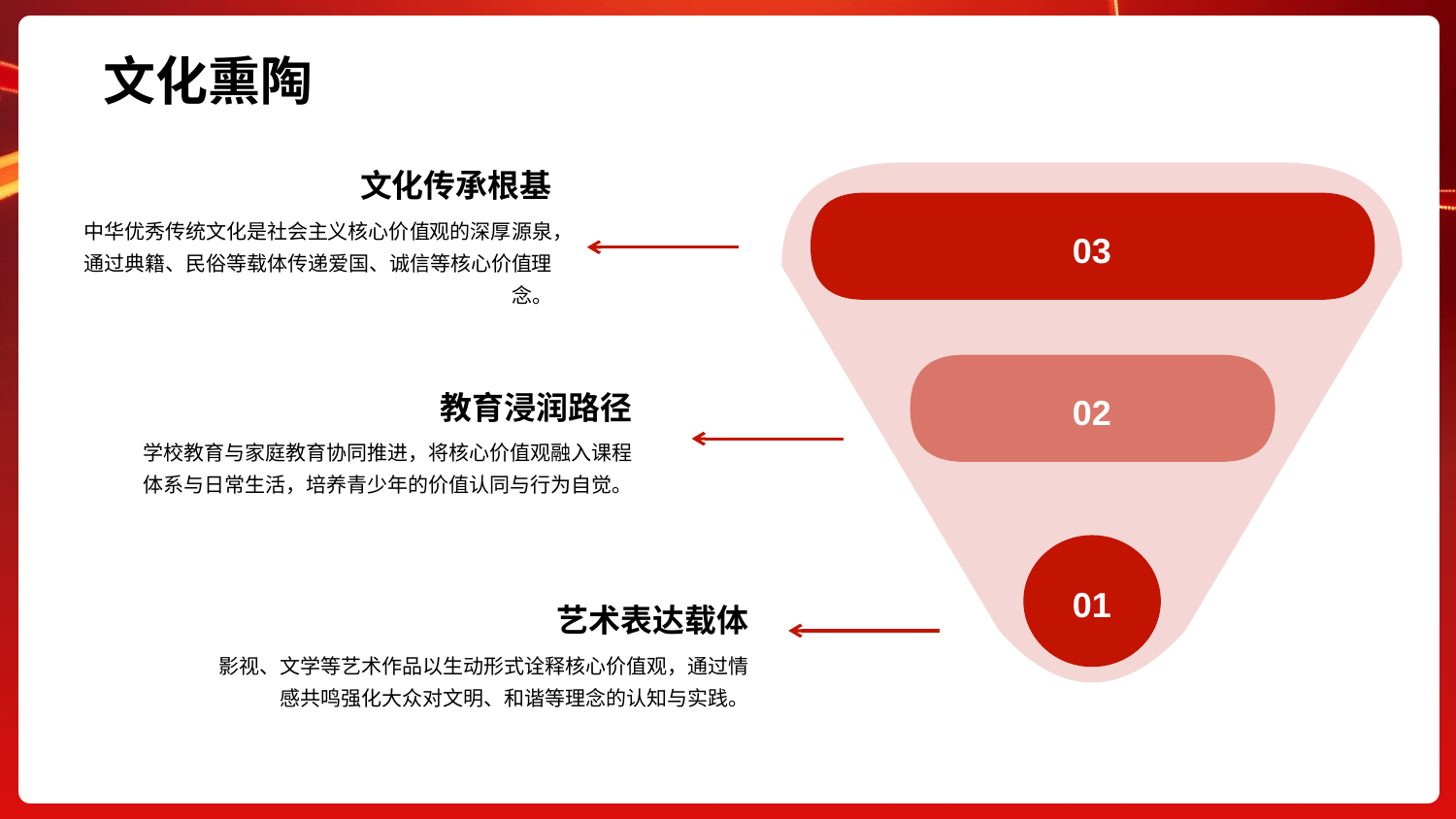

文化熏陶
文化传承根基

中华优秀传统文化是社会主义核心价值观的深厚源泉，通过典籍、民俗等载体传递爱国、诚信等核心价值理念。
03

02
教育浸润路径
学校教育与家庭教育协同推进，将核心价值观融入课程体系与日常生活，培养青少年的价值认同与行为自觉。

01
艺术表达载体

影视、文学等艺术作品以生动形式诠释核心价值观，通过情感共鸣强化大众对文明、和谐等理念的认知与实践。